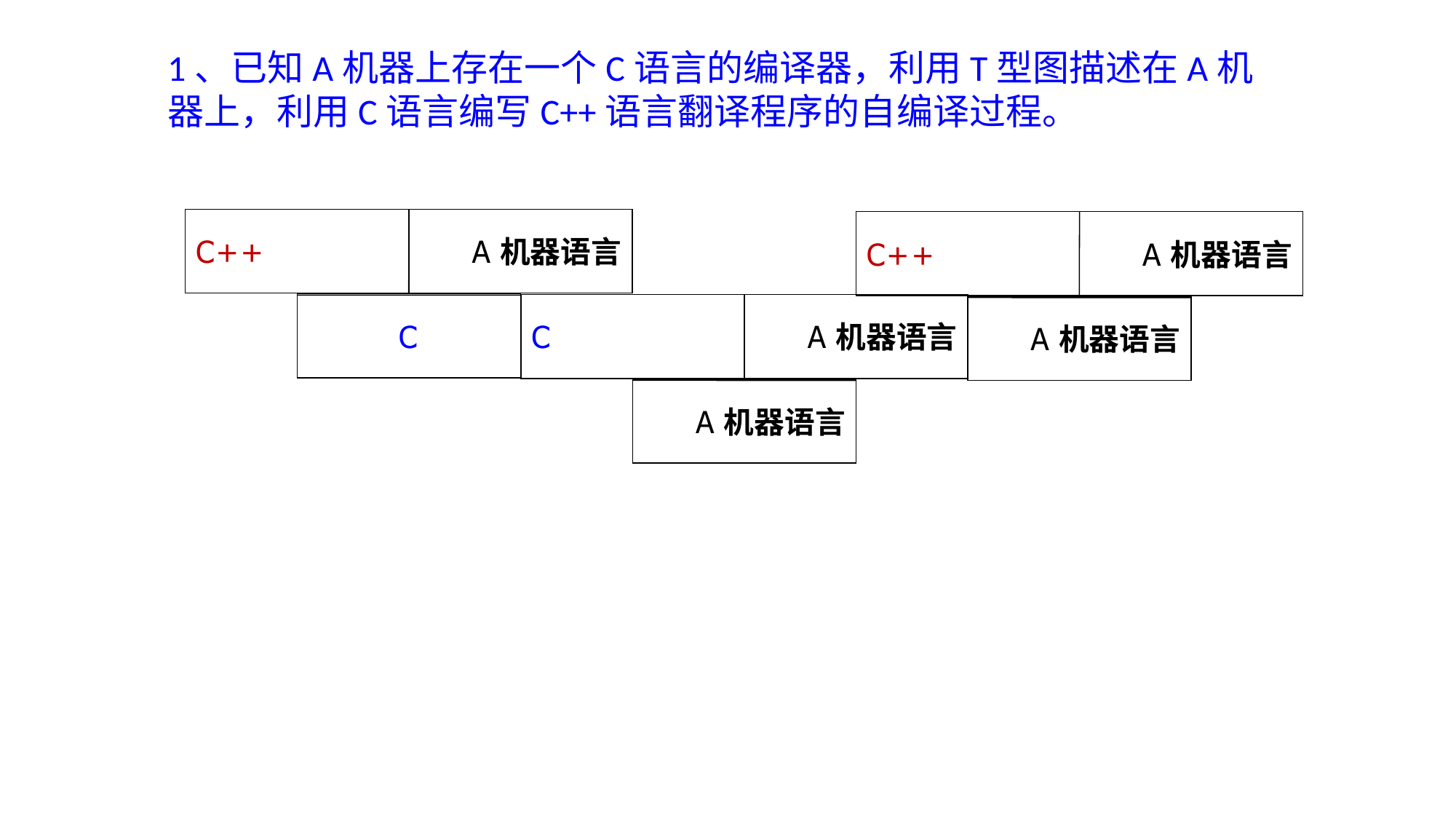

1、已知A机器上存在一个C语言的编译器，利用T型图描述在A机器上，利用C语言编写C++语言翻译程序的自编译过程。
C++

A机器语言
C

C++

A机器语言
A机器语言

C

A机器语言
A机器语言